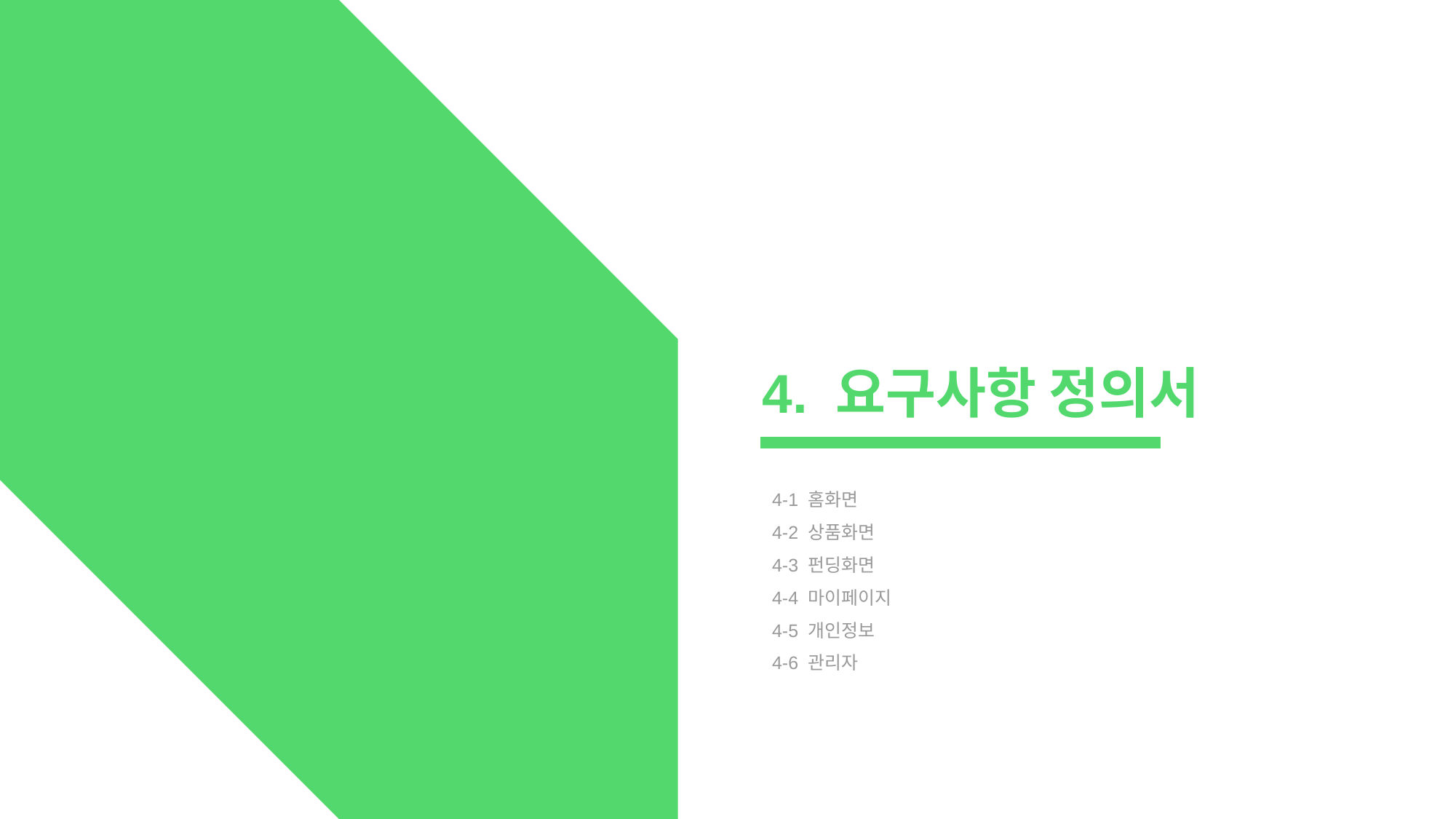

4. 요구사항 정의서

4-1 홈화면
4-2 상품화면
4-3 펀딩화면
4-4 마이페이지
4-5 개인정보
4-6 관리자